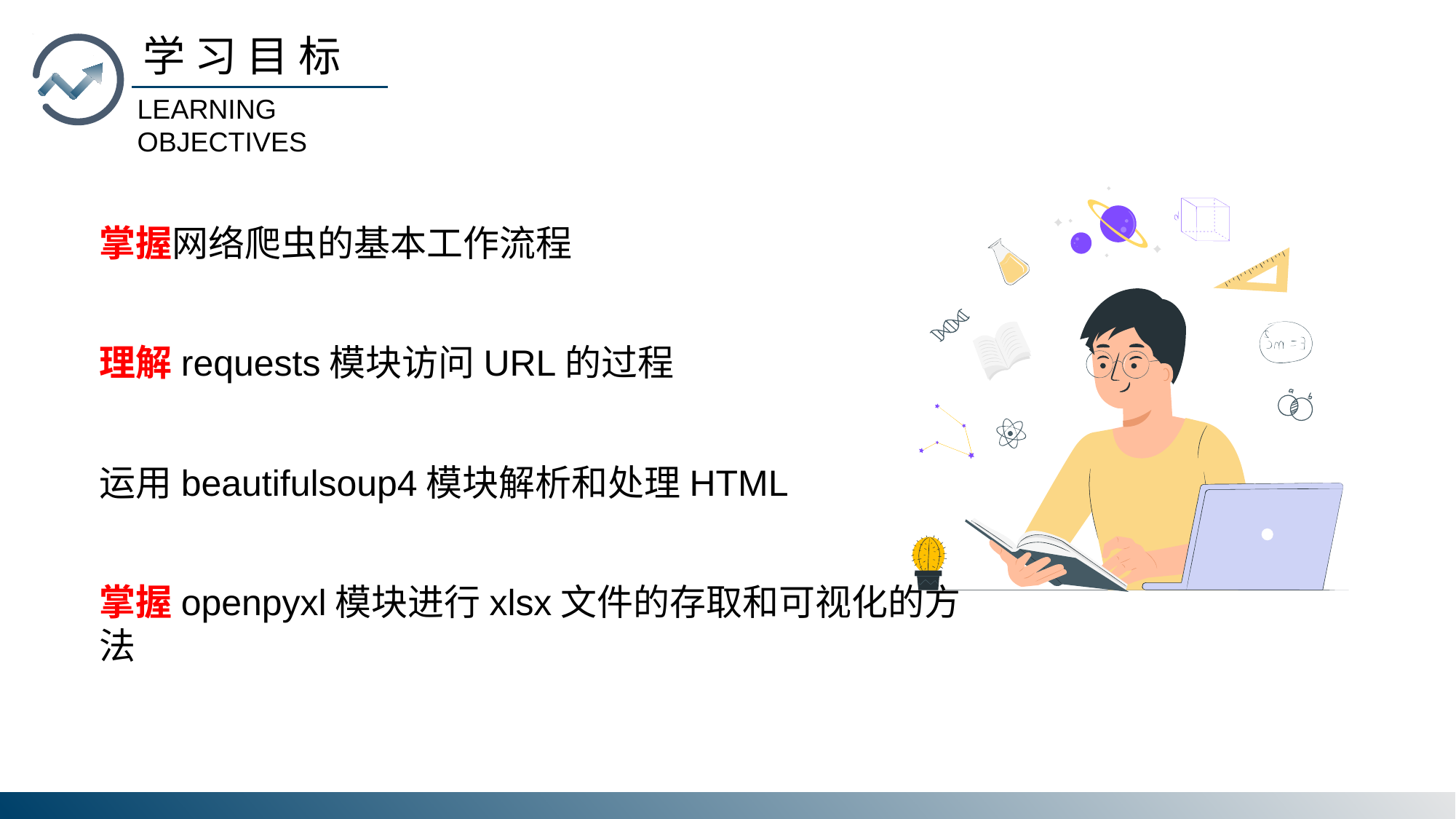

掌握网络爬虫的基本工作流程
理解requests模块访问URL的过程
运用beautifulsoup4模块解析和处理HTML
掌握openpyxl模块进行xlsx文件的存取和可视化的方法